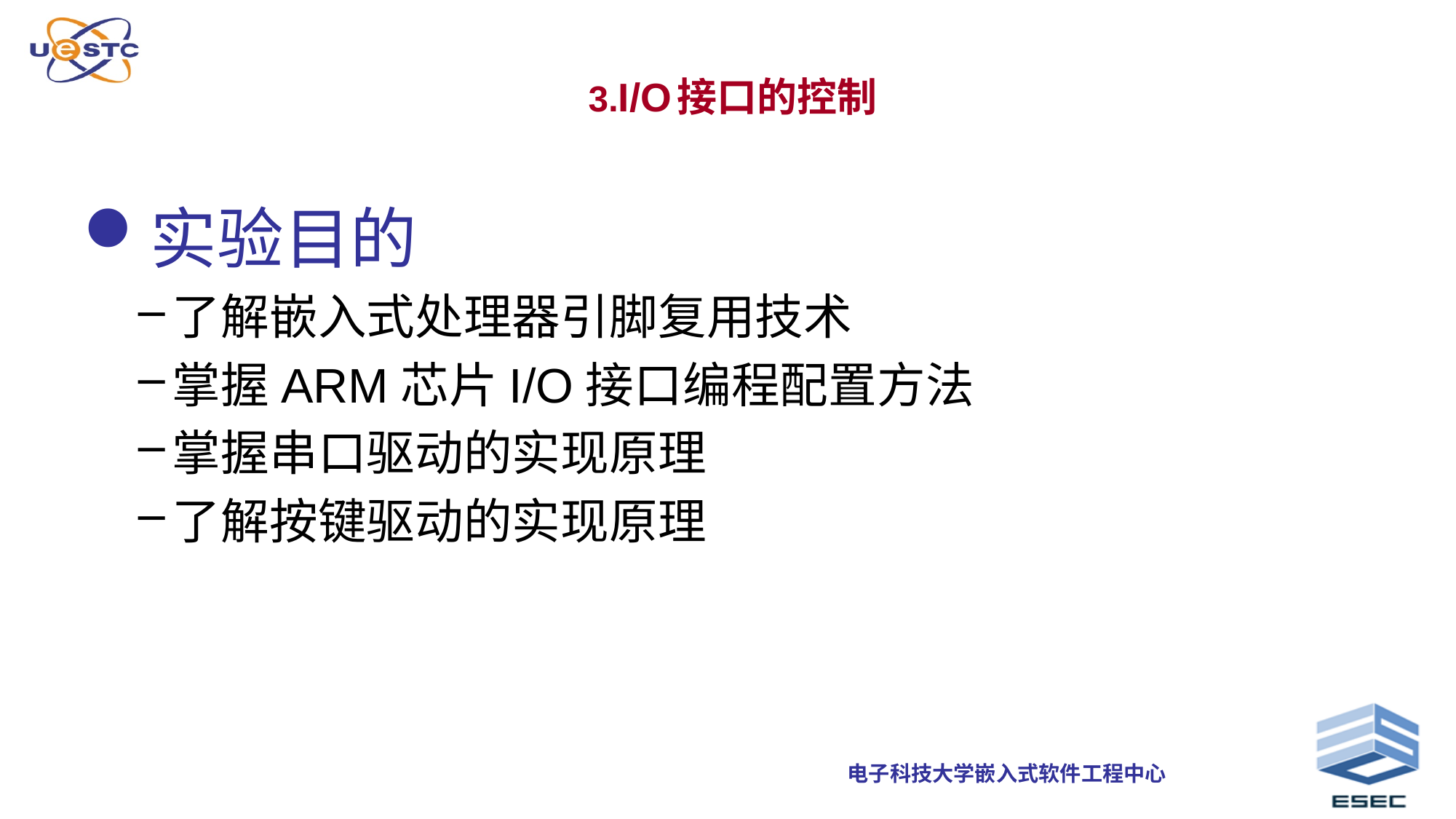

# 3.I/O接口的控制
实验目的
了解嵌入式处理器引脚复用技术
掌握ARM芯片I/O接口编程配置方法
掌握串口驱动的实现原理
了解按键驱动的实现原理